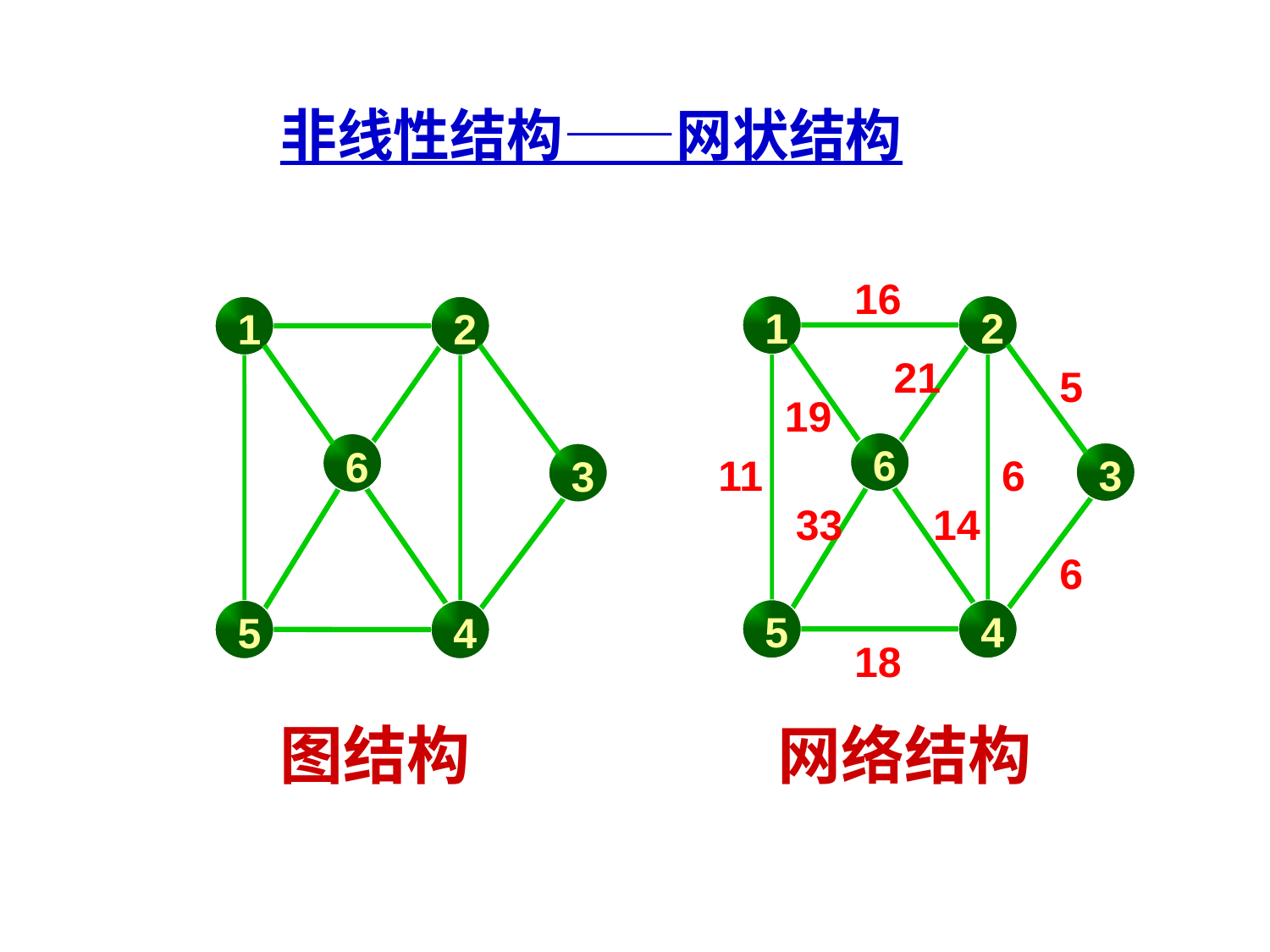

非线性结构——网状结构
16
1
2

21

5

19

6
11
6

3

33
14

6

5

4
18

网络结构
1
2

6

3

5
4

图结构